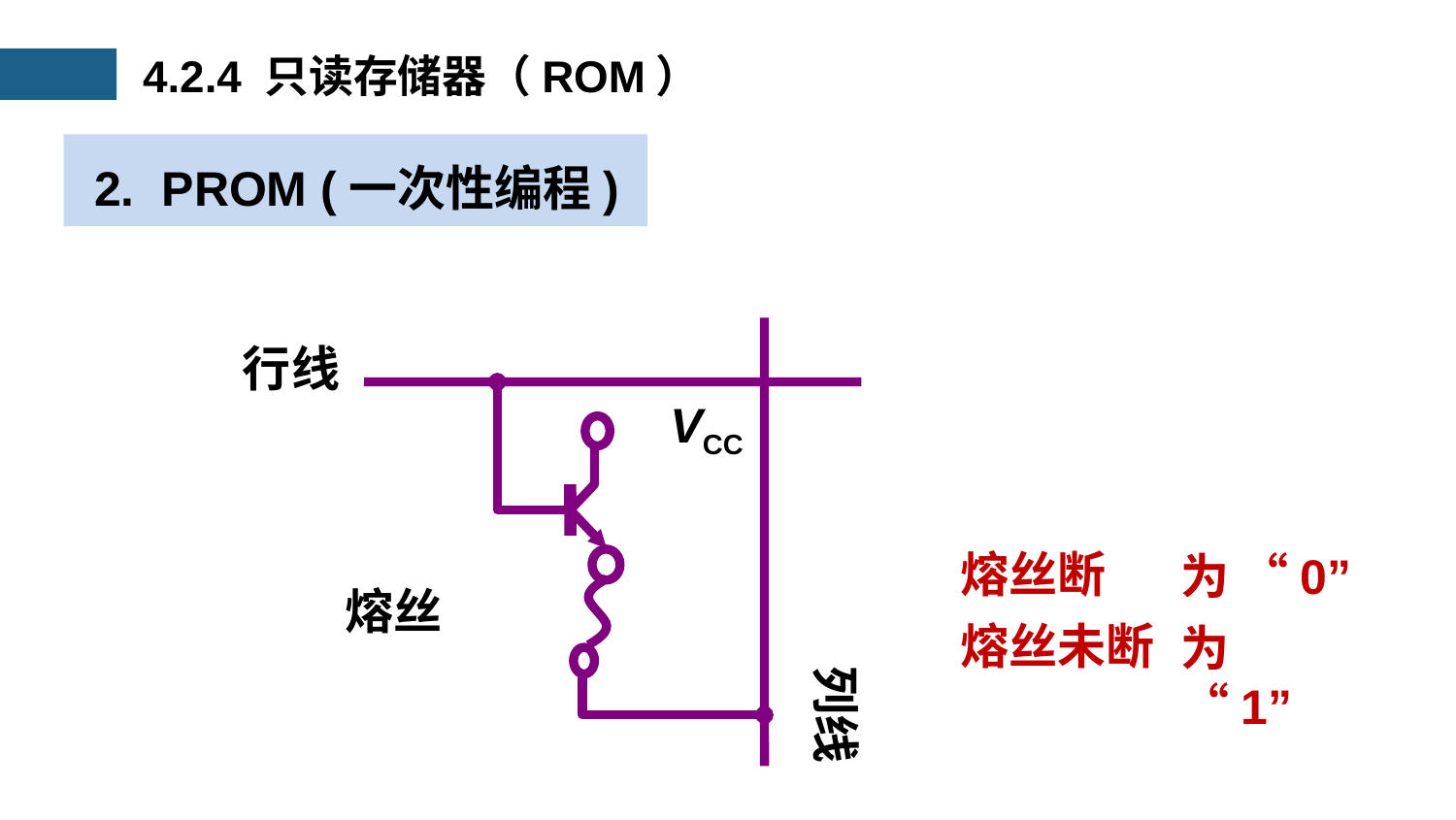

4.2.4 只读存储器（ROM）
 2.  PROM (一次性编程)

VCC

行线
熔丝
列线
熔丝断
为 “0”
熔丝未断
为 “1”